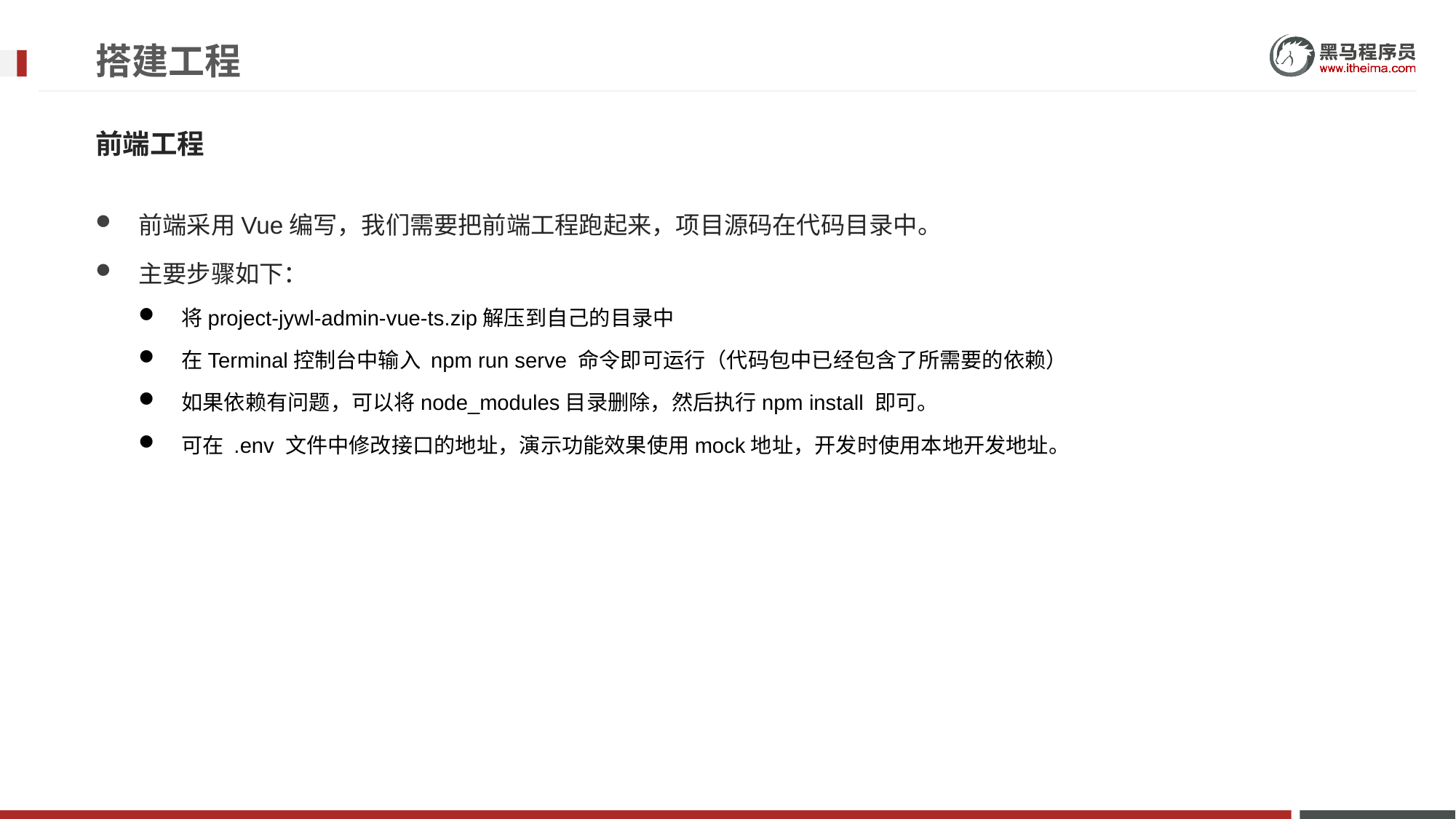

# 搭建工程
前端工程
前端采用Vue编写，我们需要把前端工程跑起来，项目源码在代码目录中。
主要步骤如下：
将project-jywl-admin-vue-ts.zip解压到自己的目录中
在Terminal控制台中输入 npm run serve 命令即可运行（代码包中已经包含了所需要的依赖）
如果依赖有问题，可以将node_modules目录删除，然后执行npm install 即可。
可在 .env 文件中修改接口的地址，演示功能效果使用mock地址，开发时使用本地开发地址。